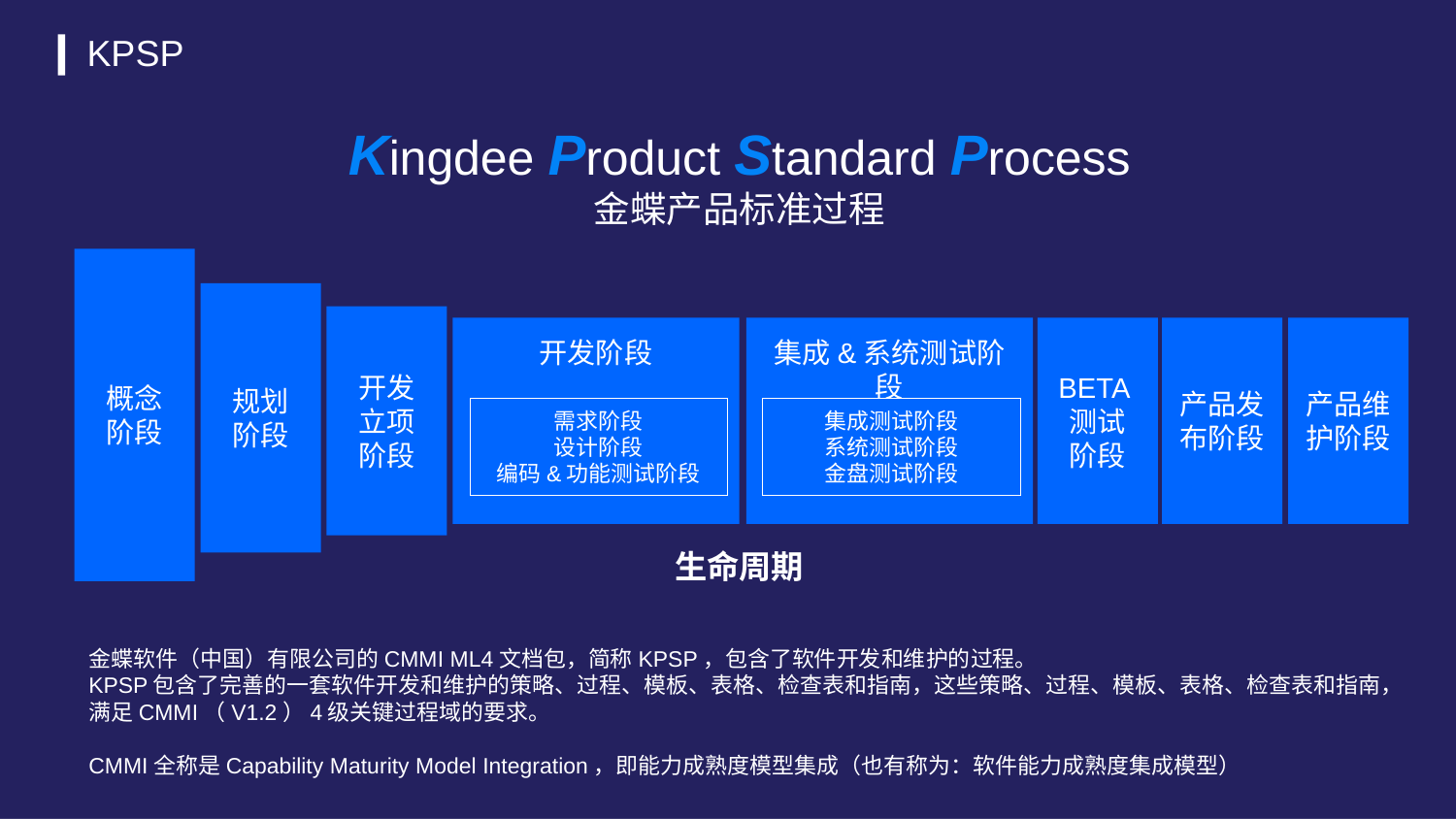

KPSP

Kingdee Product Standard Process
金蝶产品标准过程
概念
阶段
规划
阶段
开发
立项
阶段
开发阶段
集成&系统测试阶段
BETA测试
阶段
产品维护阶段
产品发布阶段
需求阶段
设计阶段
编码&功能测试阶段
集成测试阶段
系统测试阶段
金盘测试阶段
生命周期
金蝶软件（中国）有限公司的CMMI ML4文档包，简称KPSP，包含了软件开发和维护的过程。
KPSP包含了完善的一套软件开发和维护的策略、过程、模板、表格、检查表和指南，这些策略、过程、模板、表格、检查表和指南，满足CMMI（V1.2）4级关键过程域的要求。

CMMI全称是Capability Maturity Model Integration，即能力成熟度模型集成（也有称为：软件能力成熟度集成模型）